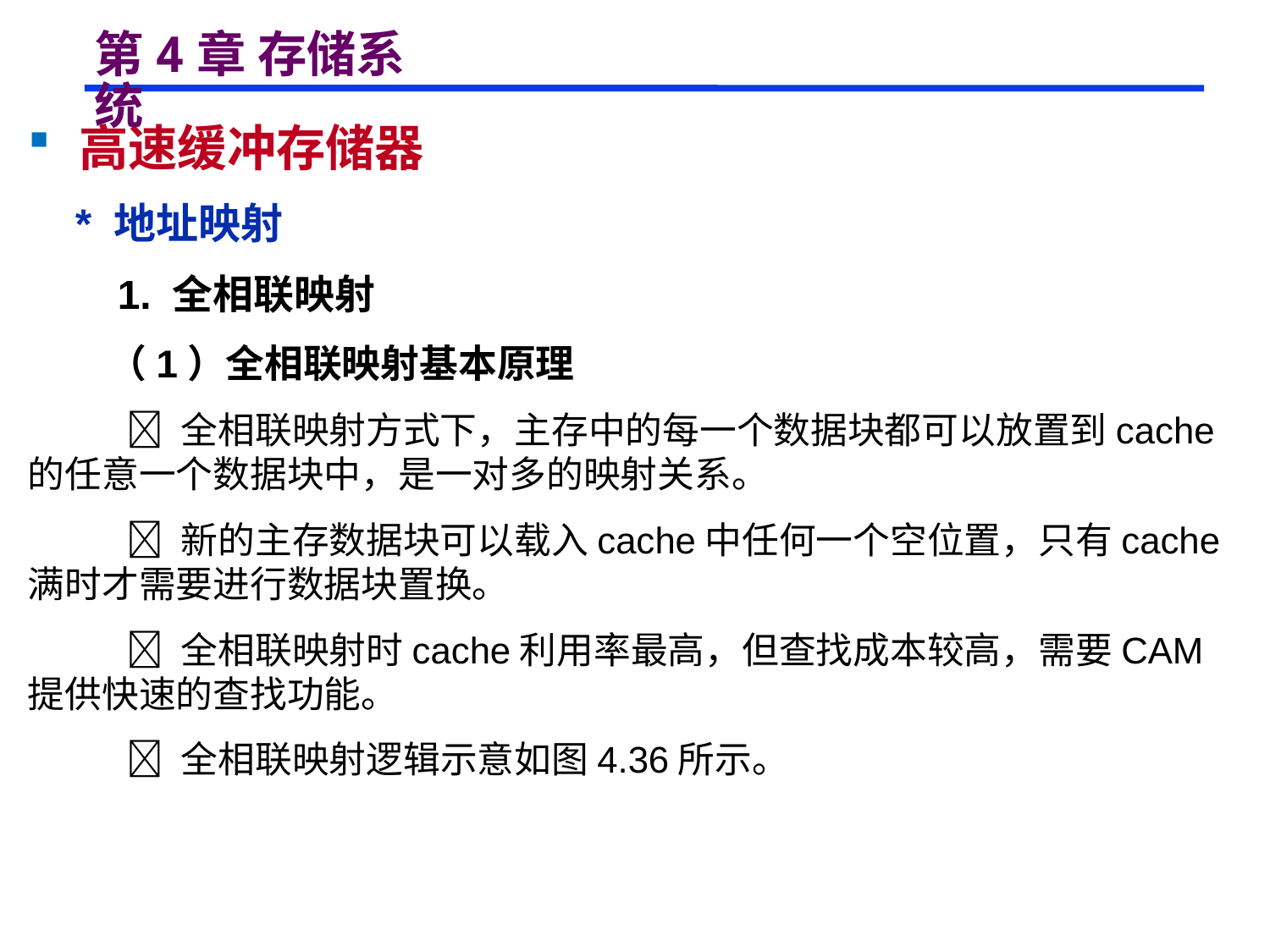

# 第4章 存储系统
 高速缓冲存储器
    * 地址映射
        1. 全相联映射
        （1）全相联映射基本原理
            ♦ 全相联映射方式下，主存中的每一个数据块都可以放置到cache的任意一个数据块中，是一对多的映射关系。
            ♦ 新的主存数据块可以载入cache中任何一个空位置，只有cache满时才需要进行数据块置换。
            ♦ 全相联映射时cache利用率最高，但查找成本较高，需要CAM提供快速的查找功能。
            ♦ 全相联映射逻辑示意如图4.36所示。